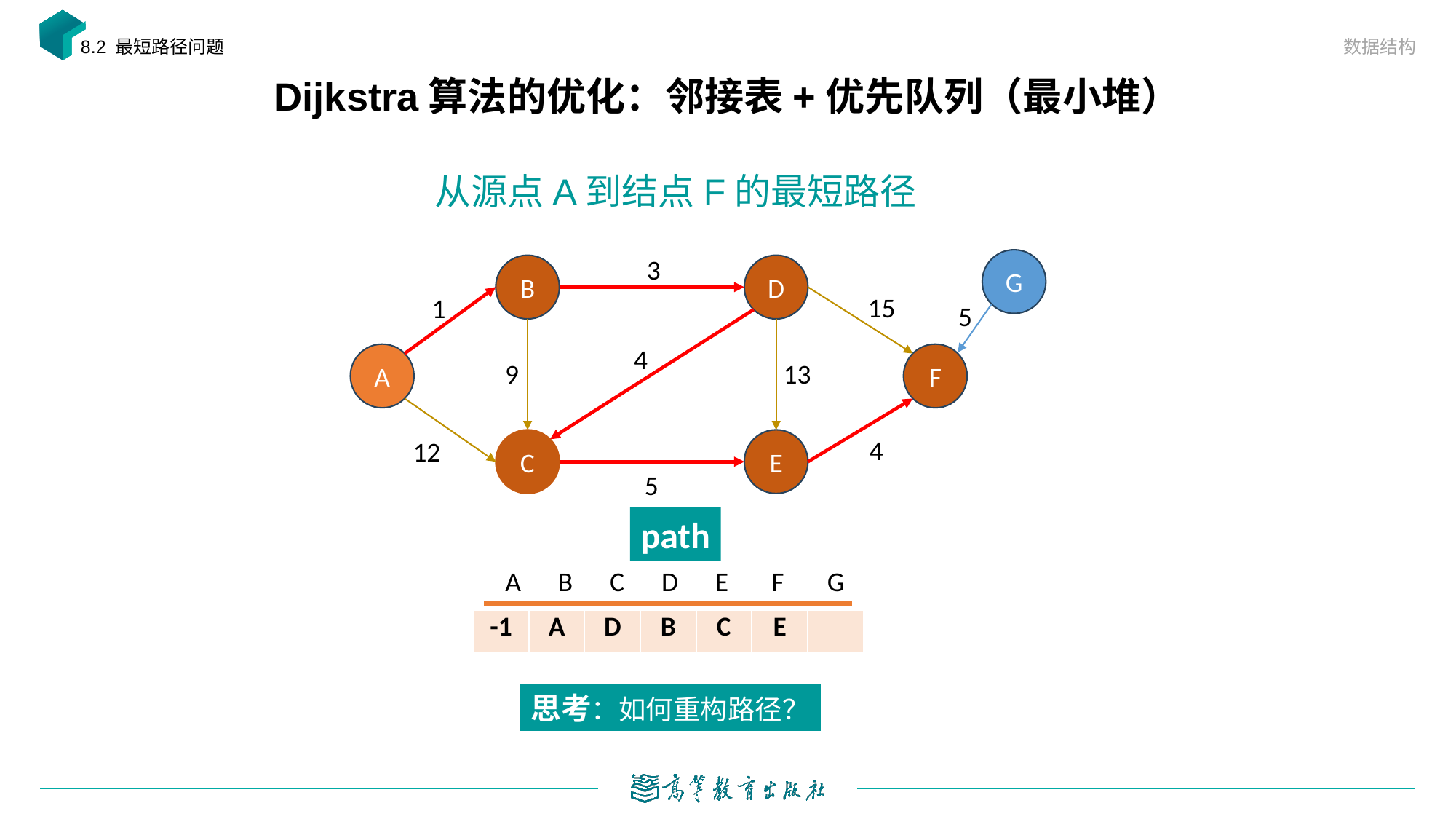

数据结构
8.2 最短路径问题
# Dijkstra算法的优化：邻接表+优先队列（最小堆）
从源点A到结点F的最短路径
3
G
B
D
15
1
5
4
A
F
9
13
4
12
C
E
5
path
A      B      C      D      E       F       G
| -1 | A | D | B | C | E |  |
| --- | --- | --- | --- | --- | --- | --- |
思考：如何重构路径？